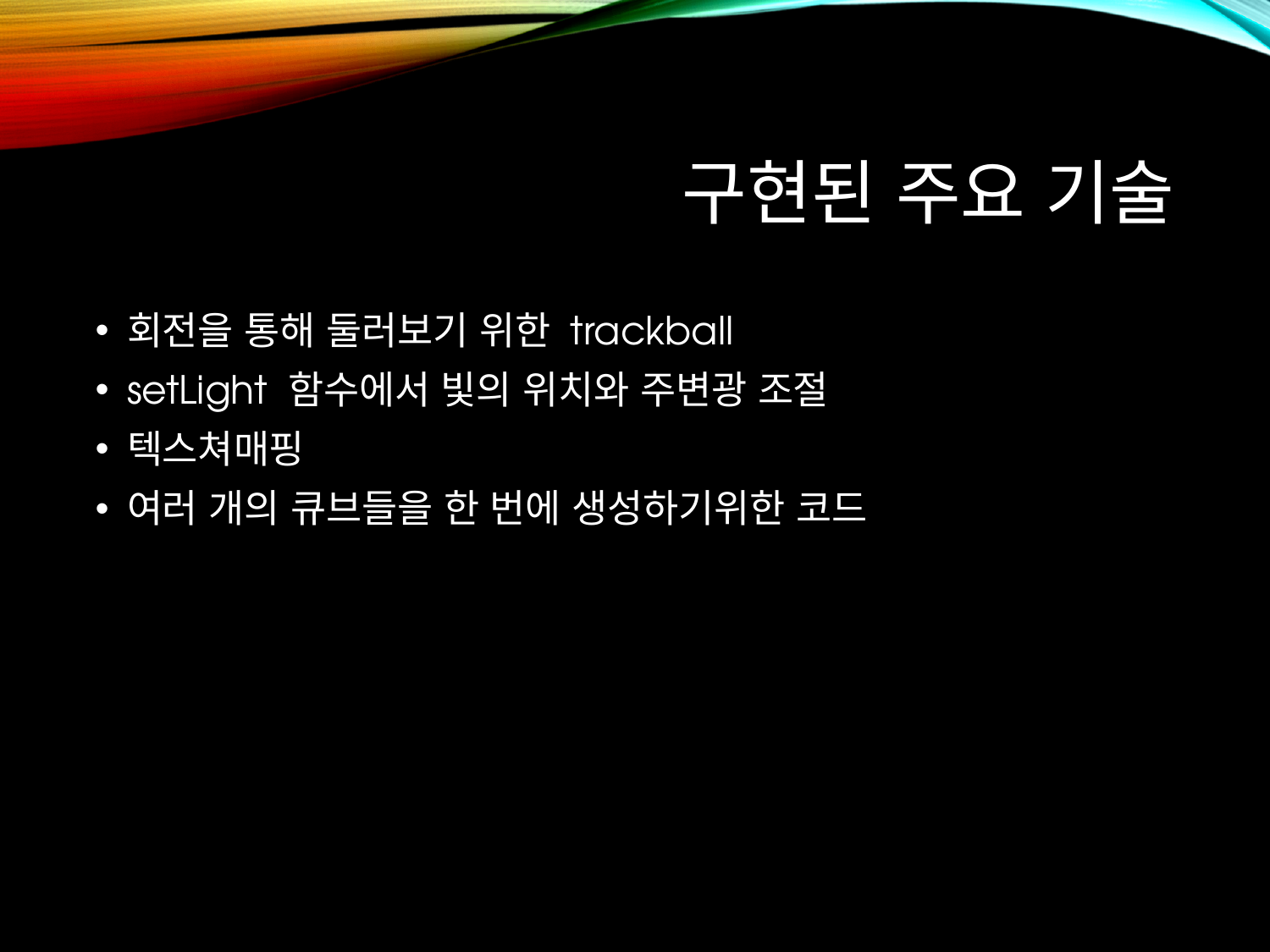

# 구현된 주요 기술
회전을 통해 둘러보기 위한 trackball
setLight 함수에서 빛의 위치와 주변광 조절
텍스쳐매핑
여러 개의 큐브들을 한 번에 생성하기위한 코드